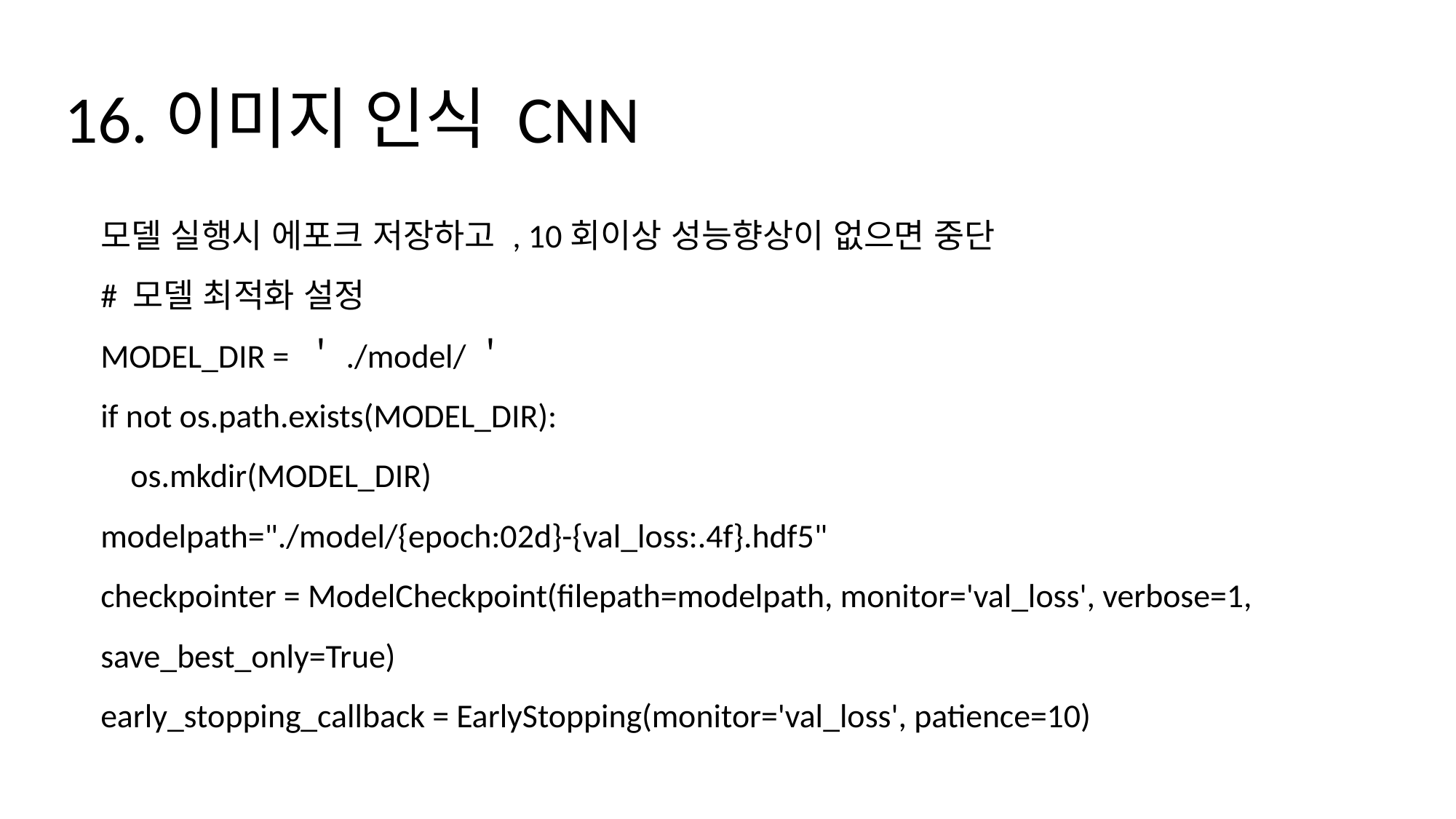

# 16.이미지 인식 CNN
모델 실행시 에포크 저장하고 , 10회이상 성능향상이 없으면 중단
# 모델 최적화 설정
MODEL_DIR = ＇./model/＇
if not os.path.exists(MODEL_DIR):
    os.mkdir(MODEL_DIR)
modelpath="./model/{epoch:02d}-{val_loss:.4f}.hdf5"
checkpointer = ModelCheckpoint(filepath=modelpath, monitor='val_loss', verbose=1, save_best_only=True)
early_stopping_callback = EarlyStopping(monitor='val_loss', patience=10)